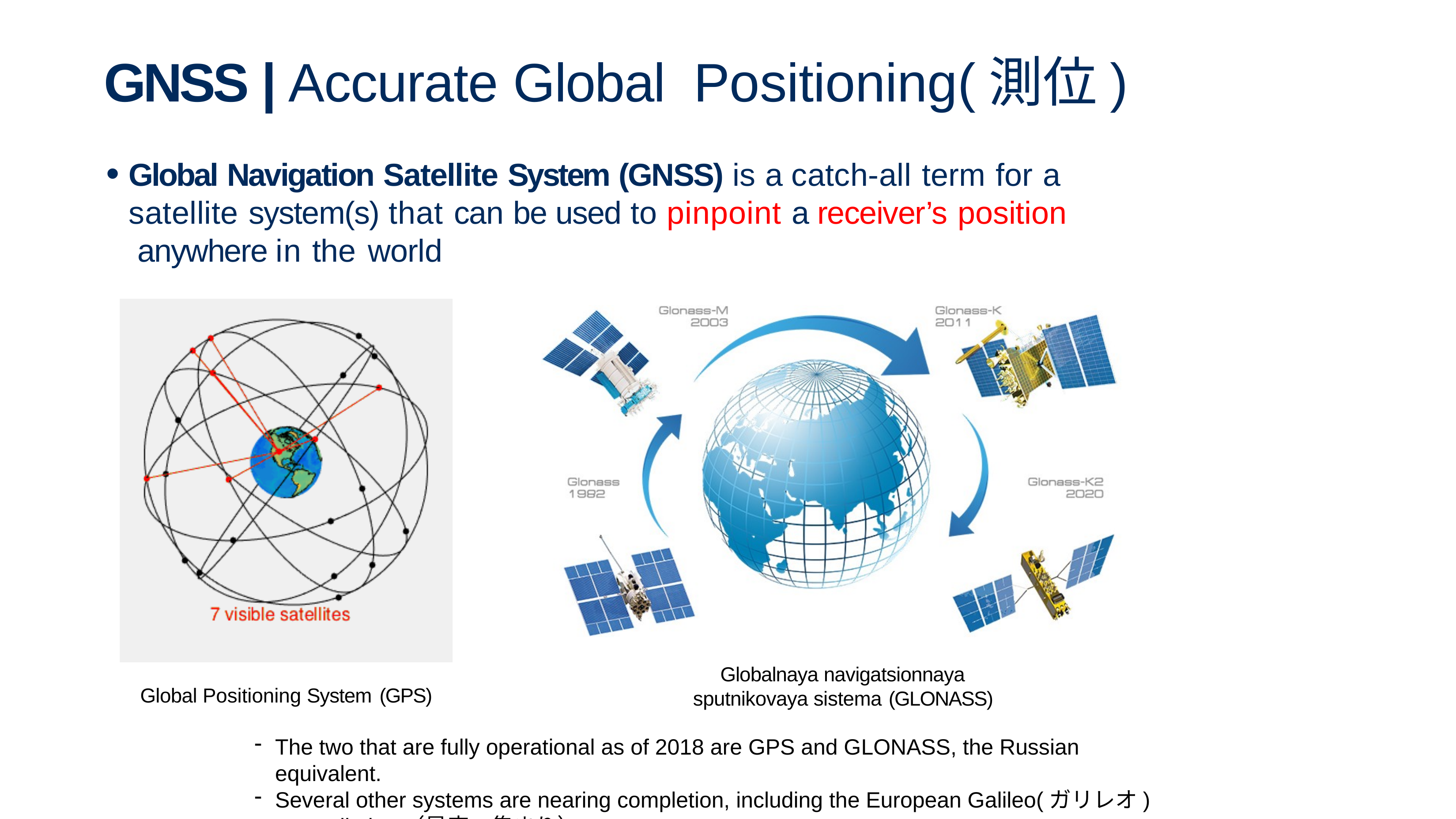

# GNSS | Accurate Global Positioning(測位)
Global Navigation Satellite System (GNSS) is a catch-all term for a  satellite system(s) that can be used to pinpoint a receiver’s position  anywhere in the world

Globalnaya navigatsionnaya  sputnikovaya sistema (GLONASS)
Global Positioning System (GPS)
The two that are fully operational as of 2018 are GPS and GLONASS, the Russian equivalent.
Several other systems are nearing completion, including the European Galileo(ガリレオ) constellation（星座、集まり）.